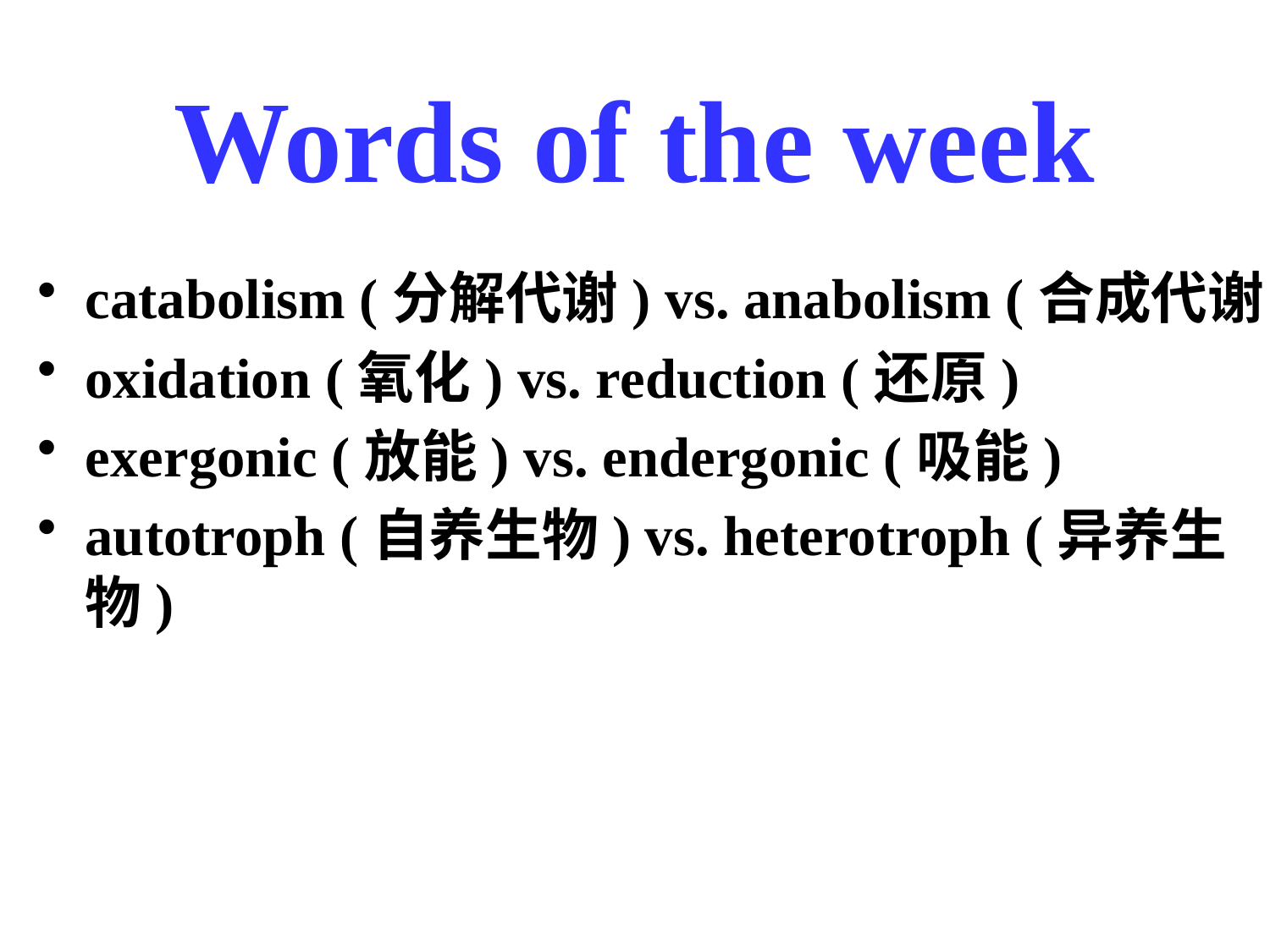

Words of the week
catabolism (分解代谢) vs. anabolism (合成代谢)
oxidation (氧化) vs. reduction (还原)
exergonic (放能) vs. endergonic (吸能)
autotroph (自养生物) vs. heterotroph (异养生物)